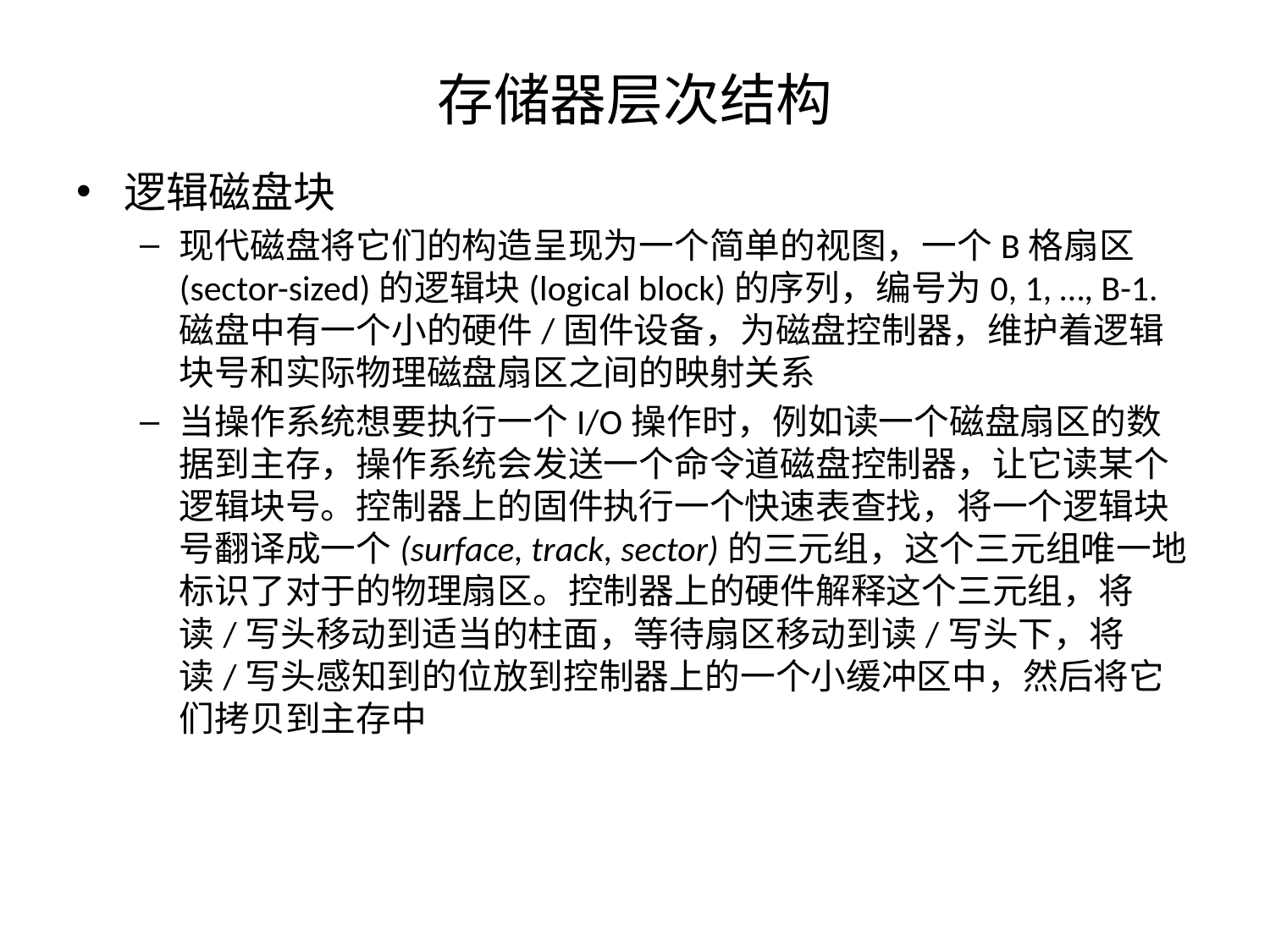

# 存储器层次结构
逻辑磁盘块
现代磁盘将它们的构造呈现为一个简单的视图，一个B格扇区(sector-sized)的逻辑块(logical block)的序列，编号为0, 1, …, B-1.磁盘中有一个小的硬件/固件设备，为磁盘控制器，维护着逻辑块号和实际物理磁盘扇区之间的映射关系
当操作系统想要执行一个I/O操作时，例如读一个磁盘扇区的数据到主存，操作系统会发送一个命令道磁盘控制器，让它读某个逻辑块号。控制器上的固件执行一个快速表查找，将一个逻辑块号翻译成一个(surface, track, sector)的三元组，这个三元组唯一地标识了对于的物理扇区。控制器上的硬件解释这个三元组，将读/写头移动到适当的柱面，等待扇区移动到读/写头下，将读/写头感知到的位放到控制器上的一个小缓冲区中，然后将它们拷贝到主存中